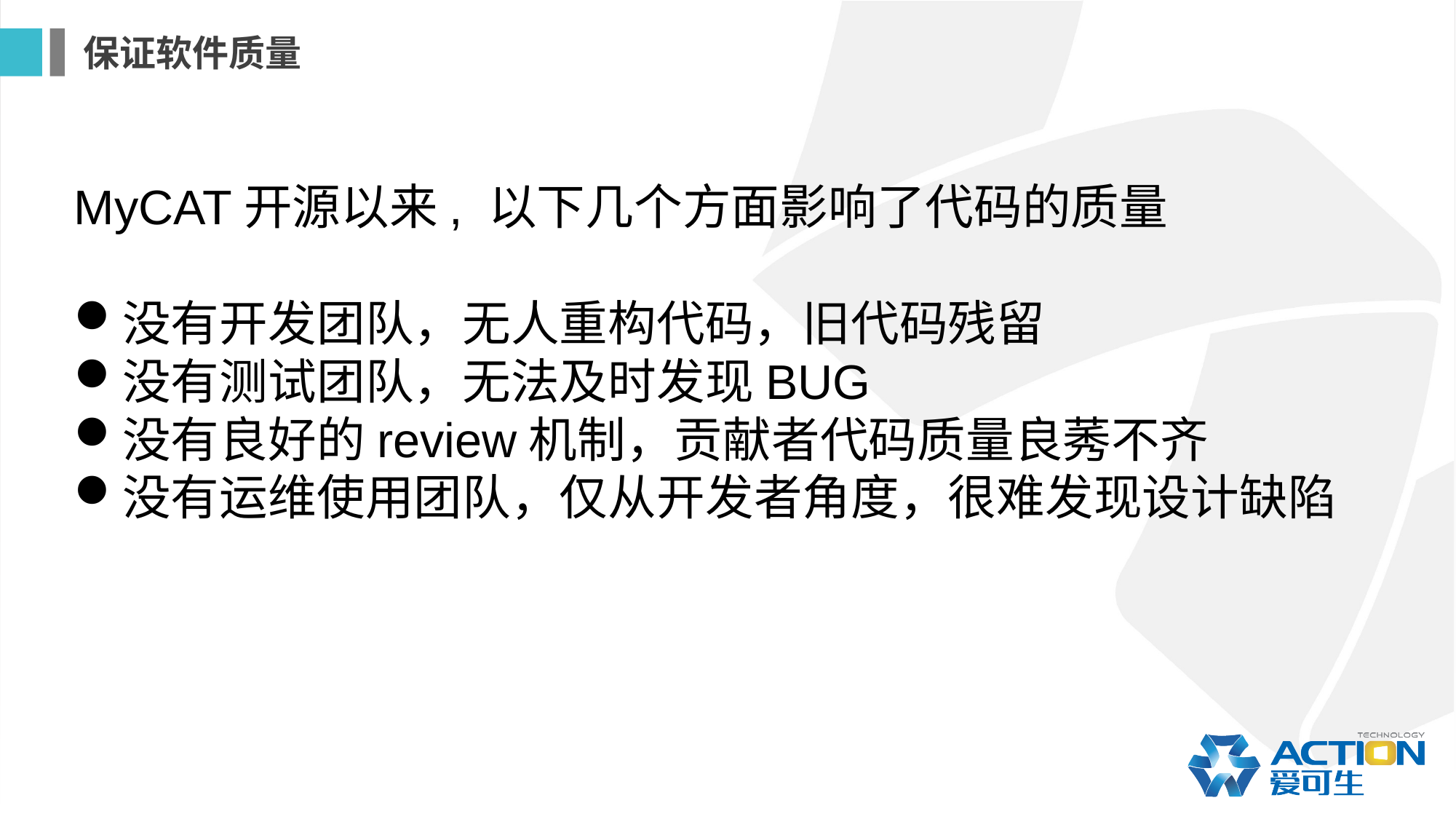

保证软件质量

MyCAT开源以来, 以下几个方面影响了代码的质量

没有开发团队，无人重构代码，旧代码残留
没有测试团队，无法及时发现BUG
没有良好的review机制，贡献者代码质量良莠不齐
没有运维使用团队，仅从开发者角度，很难发现设计缺陷